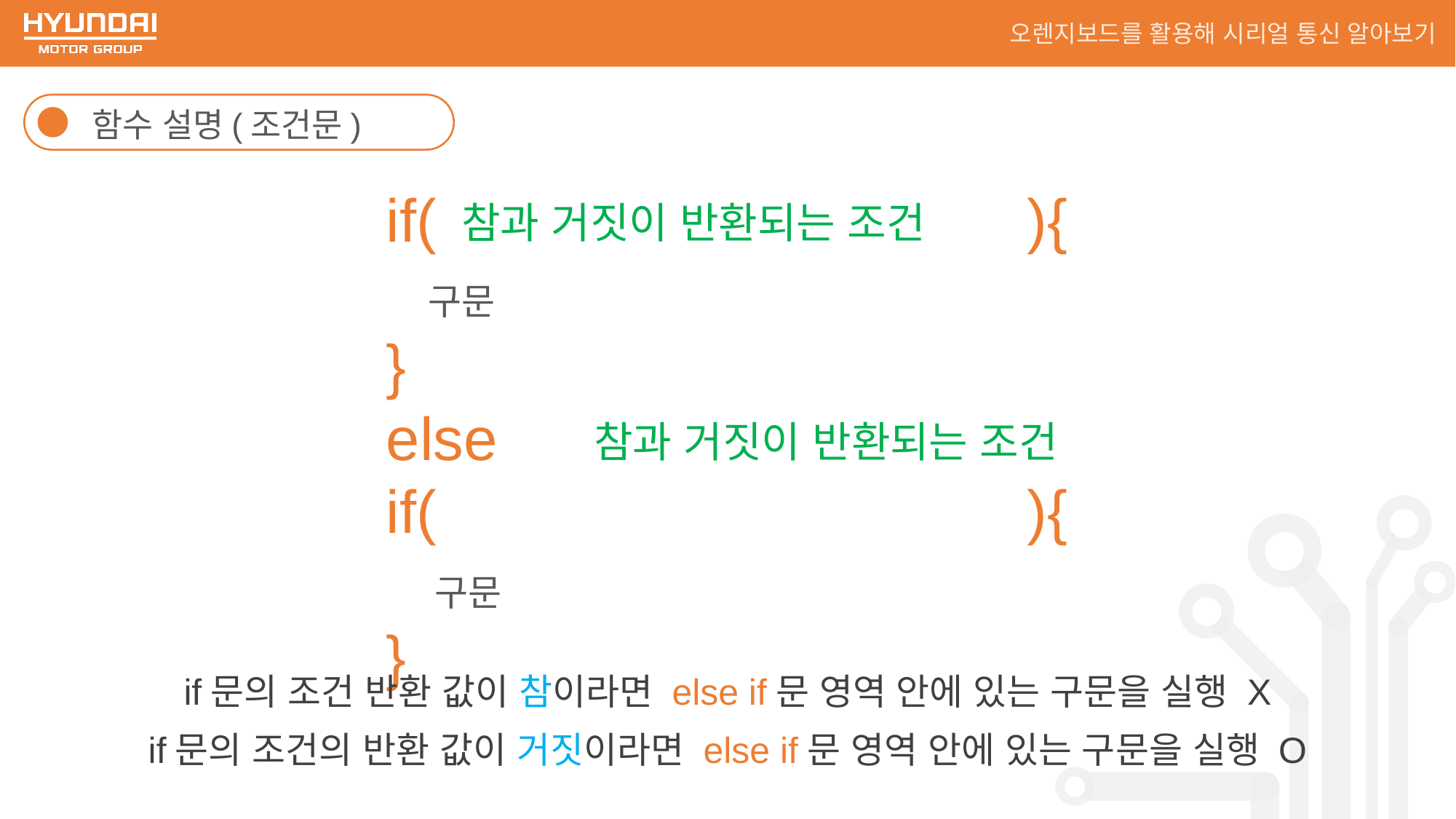

오렌지보드를 활용해 시리얼 통신 알아보기
함수 설명(조건문)
if(                                   ){
  구문
}
else if(                                   ){
  구문
}
참과 거짓이 반환되는 조건
참과 거짓이 반환되는 조건
if문의 조건 반환 값이 참이라면 else if문 영역 안에 있는 구문을 실행 X

if문의 조건의 반환 값이 거짓이라면 else if문 영역 안에 있는 구문을 실행 O